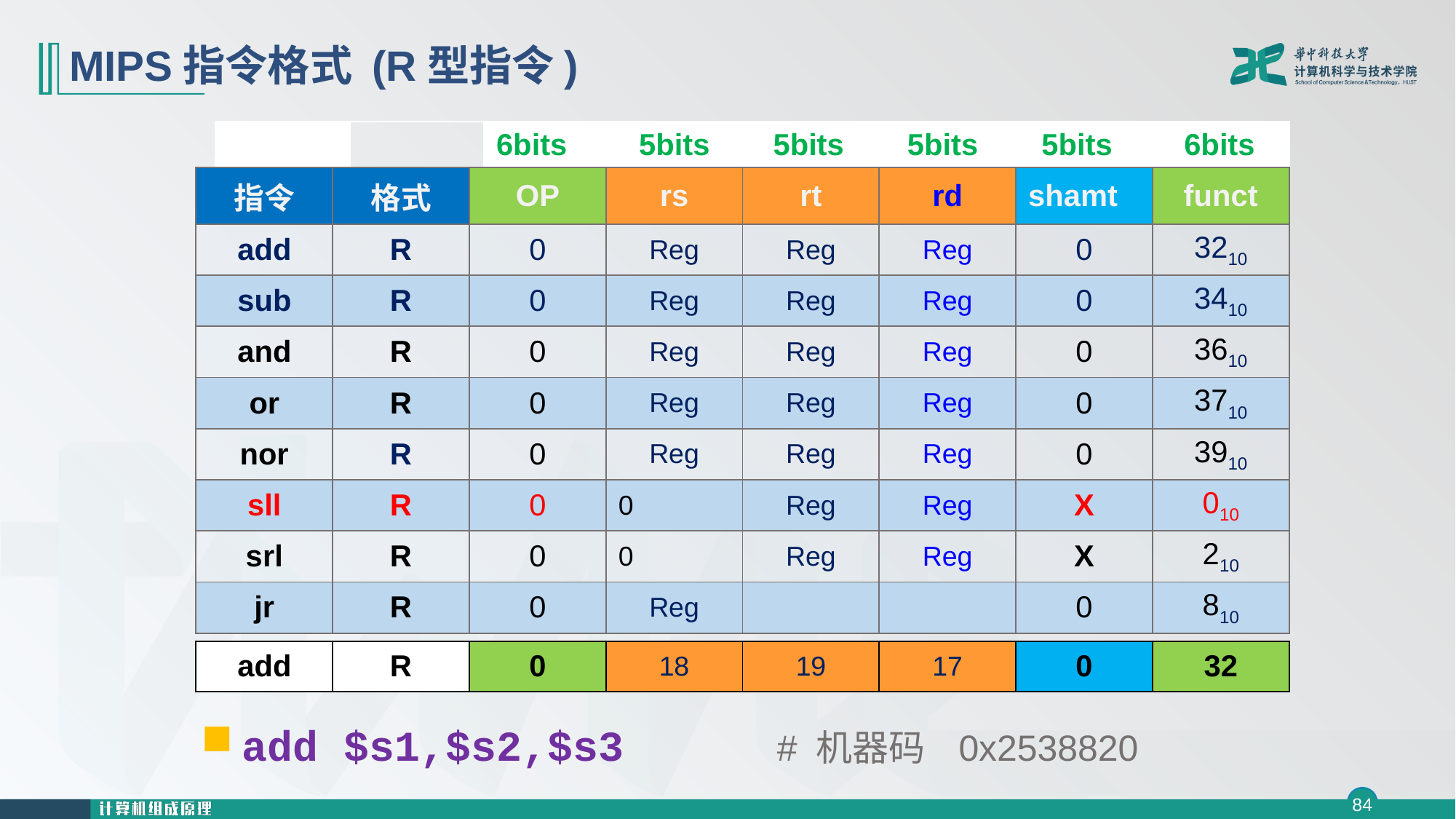

# MIPS指令格式 (R型指令)
|  |  | 6bits | 5bits | 5bits | 5bits | 5bits | 6bits |
| --- | --- | --- | --- | --- | --- | --- | --- |
| 指令 | 格式 | OP | rs | rt | rd | shamt | funct |
| --- | --- | --- | --- | --- | --- | --- | --- |
| add | R | 0 | Reg | Reg | Reg | 0 | 3210 |
| sub | R | 0 | Reg | Reg | Reg | 0 | 3410 |
| and | R | 0 | Reg | Reg | Reg | 0 | 3610 |
| or | R | 0 | Reg | Reg | Reg | 0 | 3710 |
| nor | R | 0 | Reg | Reg | Reg | 0 | 3910 |
| sll | R | 0 | 0 | Reg | Reg | X | 010 |
| srl | R | 0 | 0 | Reg | Reg | X | 210 |
| jr | R | 0 | Reg |  |  | 0 | 810 |
| add | R | 0 | 18 | 19 | 17 | 0 | 32 |
| --- | --- | --- | --- | --- | --- | --- | --- |
add $s1,$s2,$s3      # 机器码   0x2538820